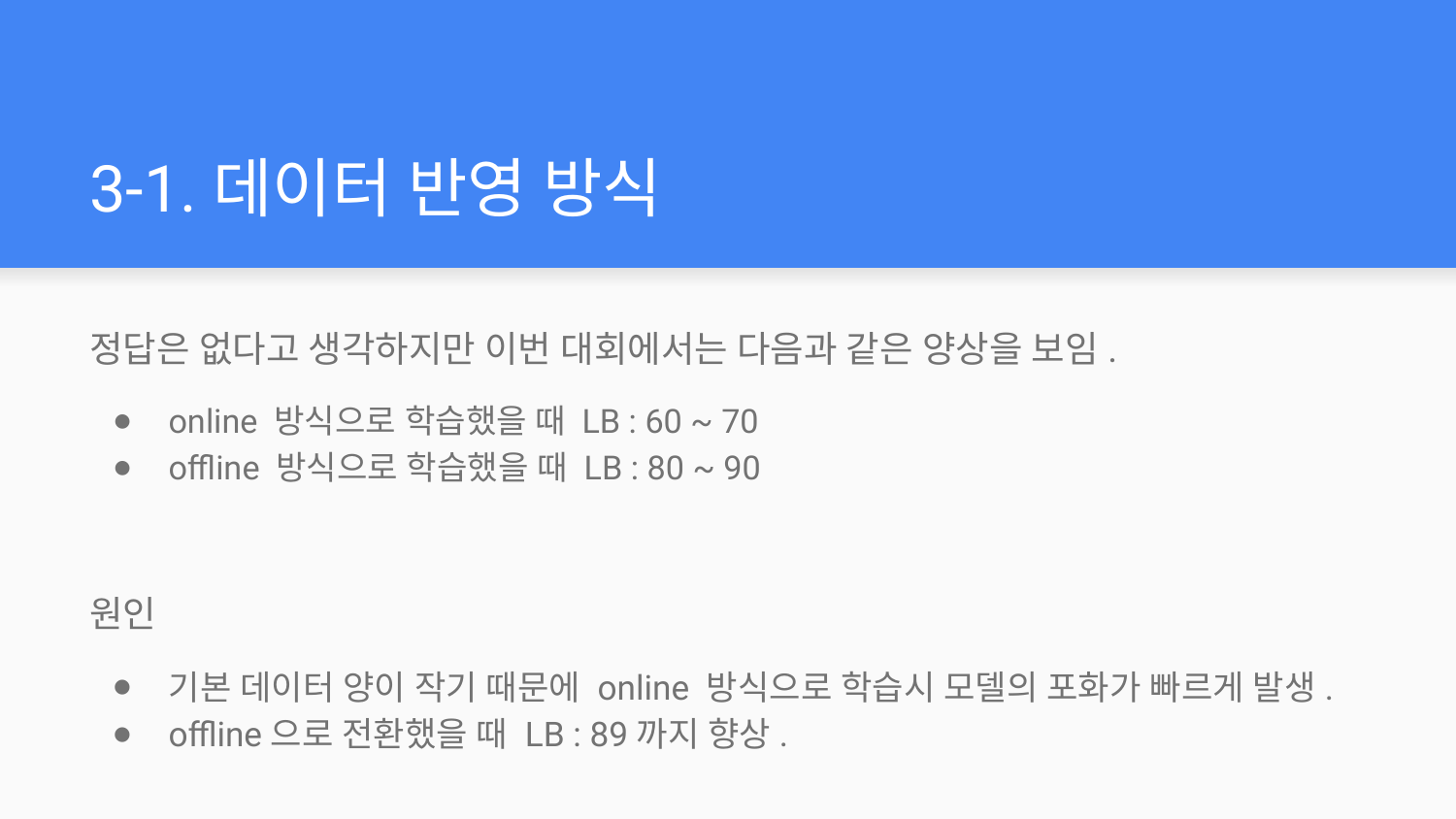

# 3-1.데이터 반영 방식
정답은 없다고 생각하지만 이번 대회에서는 다음과 같은 양상을 보임.
online 방식으로 학습했을 때 LB : 60 ~ 70
offline 방식으로 학습했을 때 LB : 80 ~ 90

원인
기본 데이터 양이 작기 때문에 online 방식으로 학습시 모델의 포화가 빠르게 발생.
offline으로 전환했을 때 LB : 89까지 향상.